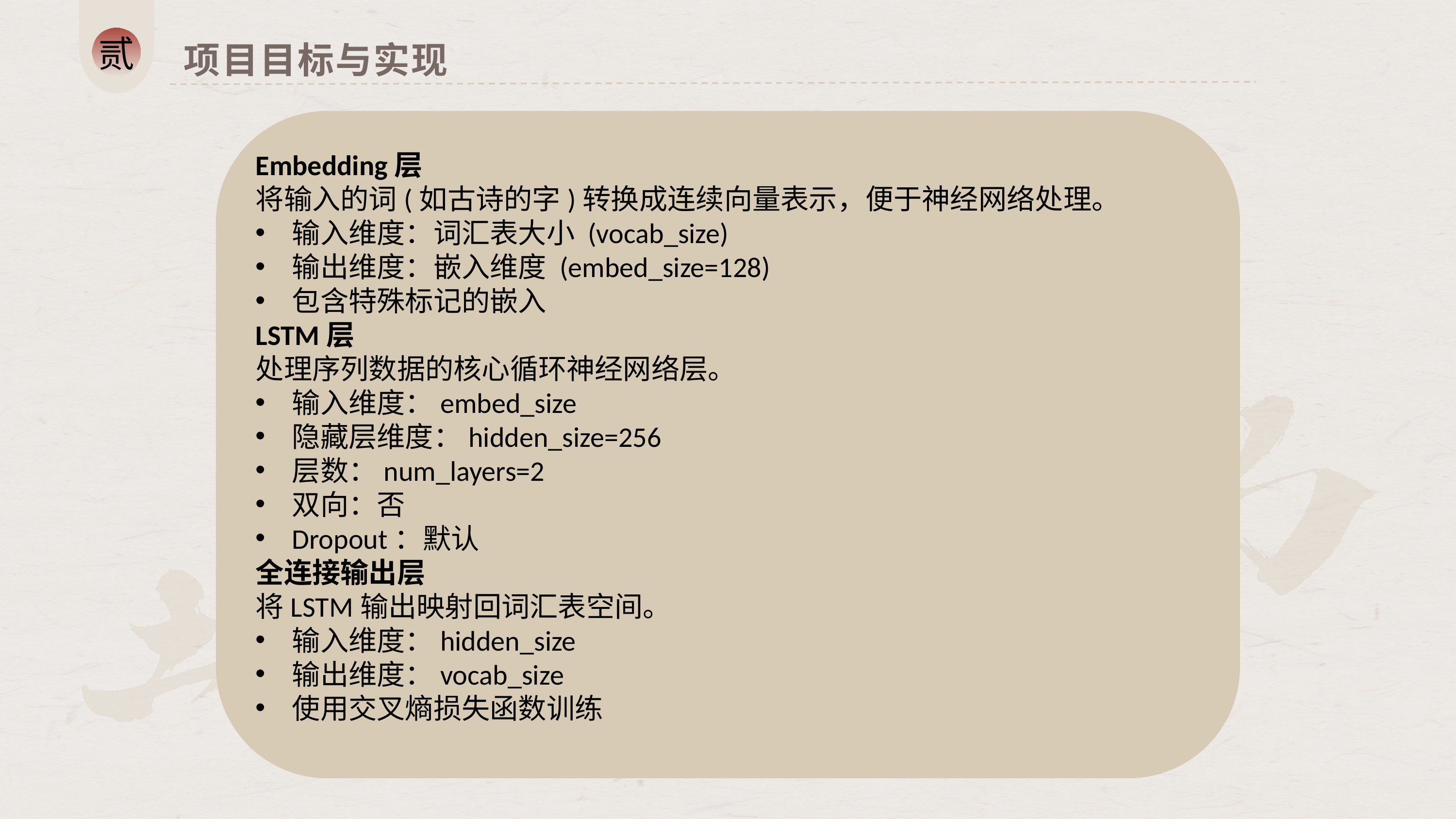

贰
项目目标与实现

Embedding层
将输入的词(如古诗的字)转换成连续向量表示，便于神经网络处理。
输入维度：词汇表大小 (vocab_size)
输出维度：嵌入维度 (embed_size=128)
包含特殊标记的嵌入
LSTM层
处理序列数据的核心循环神经网络层。
输入维度：embed_size
隐藏层维度：hidden_size=256
层数：num_layers=2
双向：否
Dropout：默认
全连接输出层
将LSTM输出映射回词汇表空间。
输入维度：hidden_size
输出维度：vocab_size
使用交叉熵损失函数训练